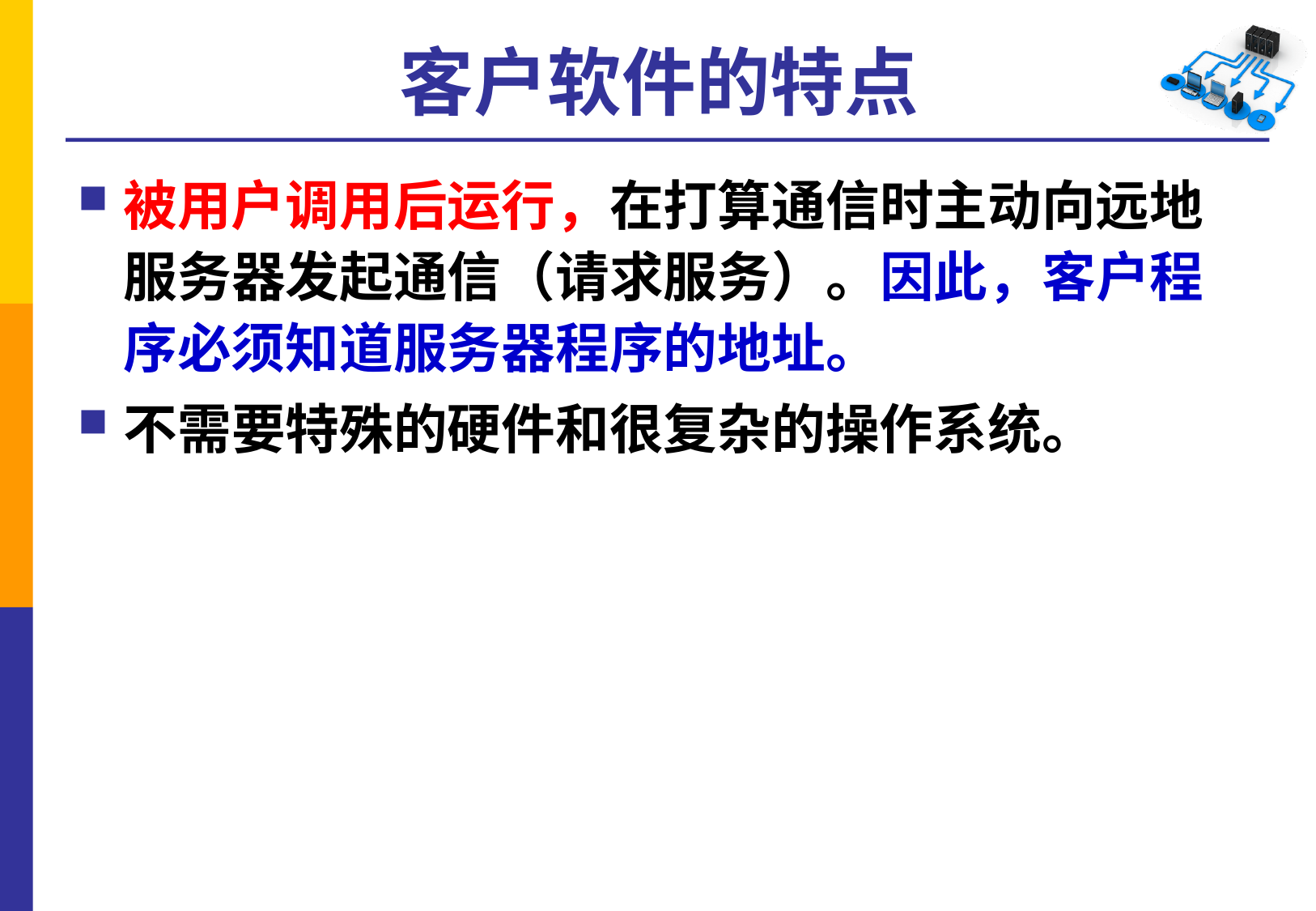

# 客户软件的特点
被用户调用后运行，在打算通信时主动向远地服务器发起通信（请求服务）。因此，客户程序必须知道服务器程序的地址。
不需要特殊的硬件和很复杂的操作系统。